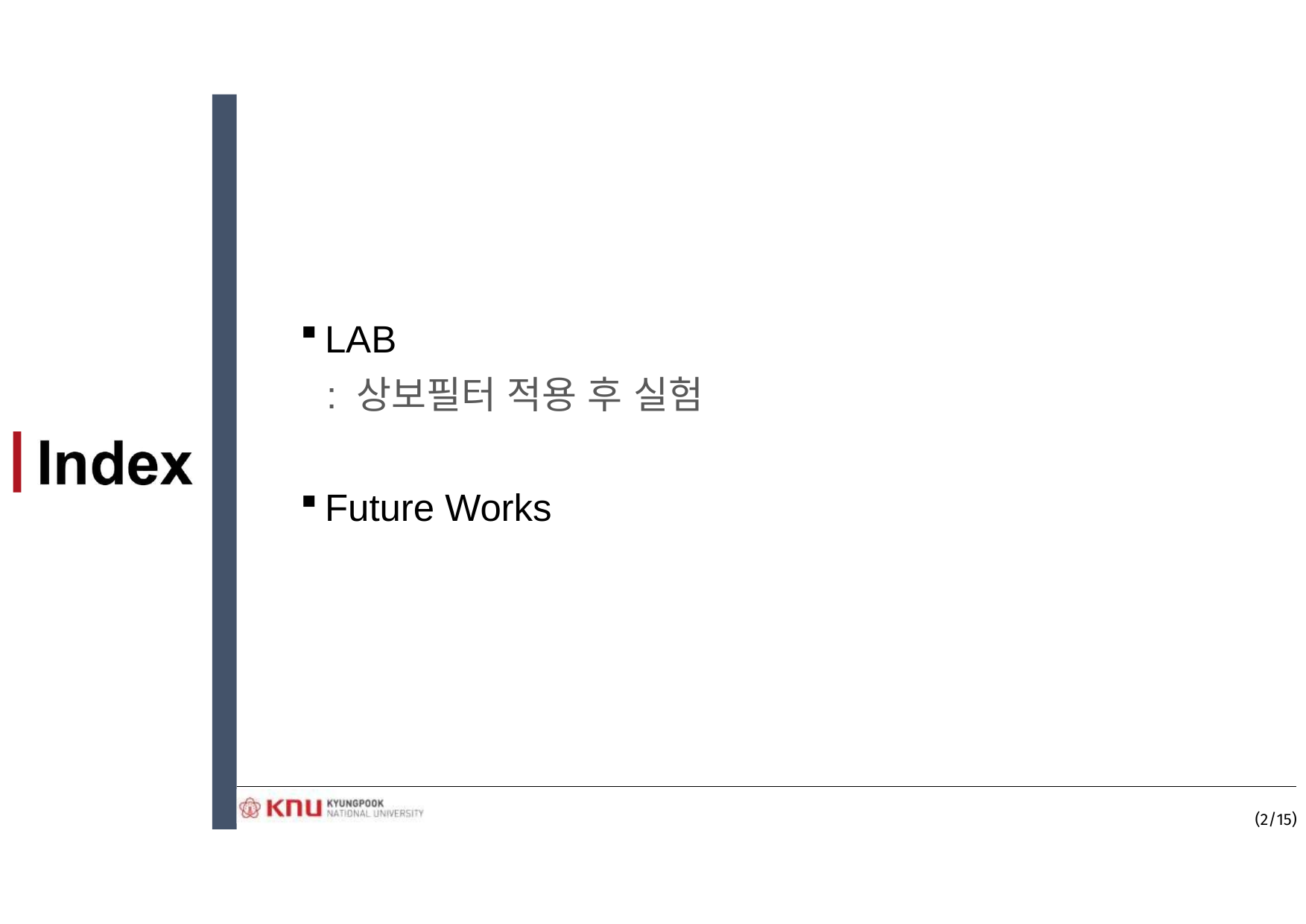

LAB
	: 상보필터 적용 후 실험

Future Works

(2/15)